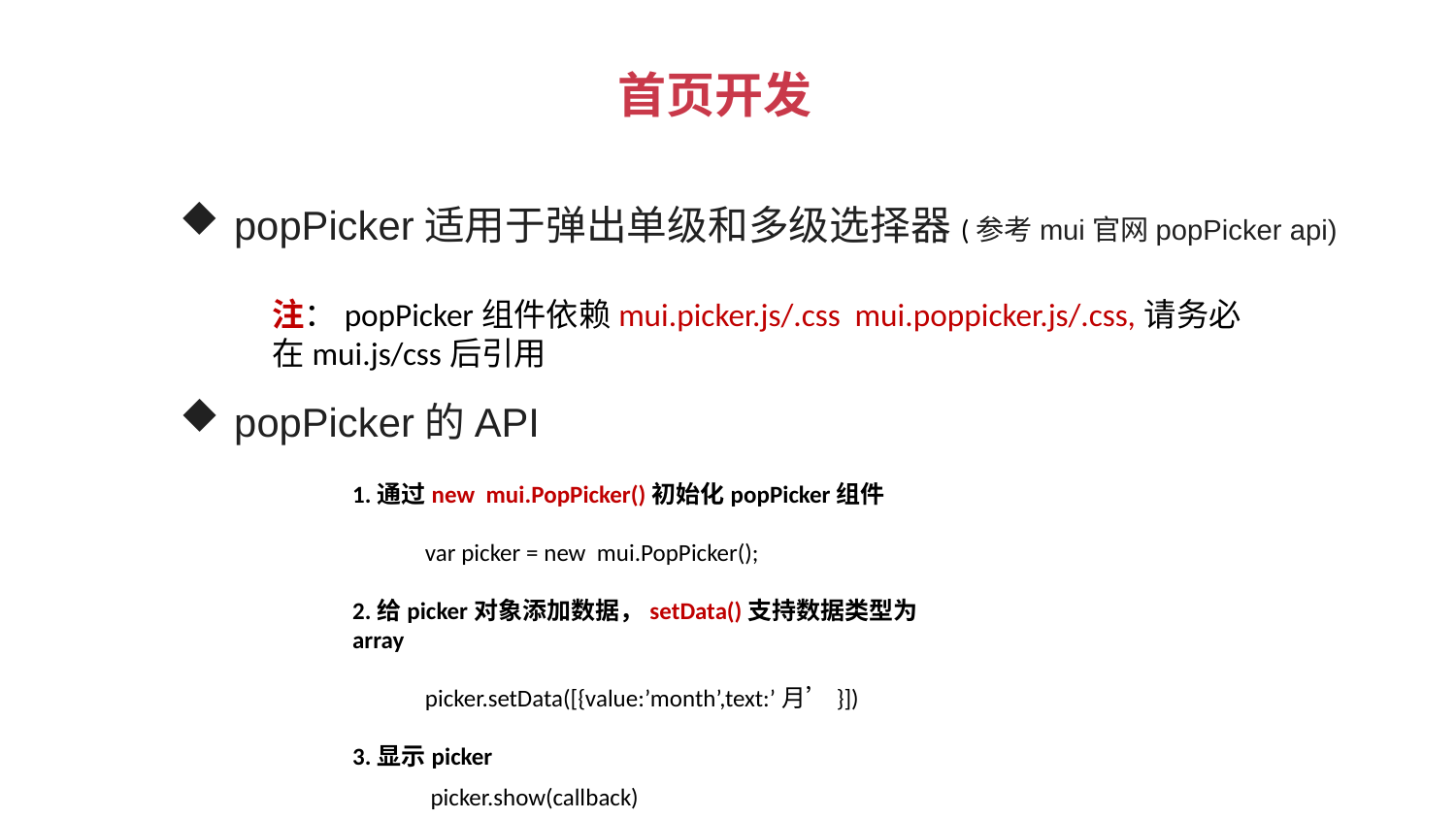

首页开发
popPicker适用于弹出单级和多级选择器(参考mui官网popPicker api)

注：popPicker组件依赖mui.picker.js/.css  mui.poppicker.js/.css,请务必在mui.js/css后引用
popPicker的API
1.通过new  mui.PopPicker()初始化popPicker组件

             var picker = new  mui.PopPicker();

2.给picker对象添加数据，setData()支持数据类型为array

             picker.setData([{value:’month’,text:’月’}])

3.显示picker
              picker.show(callback)